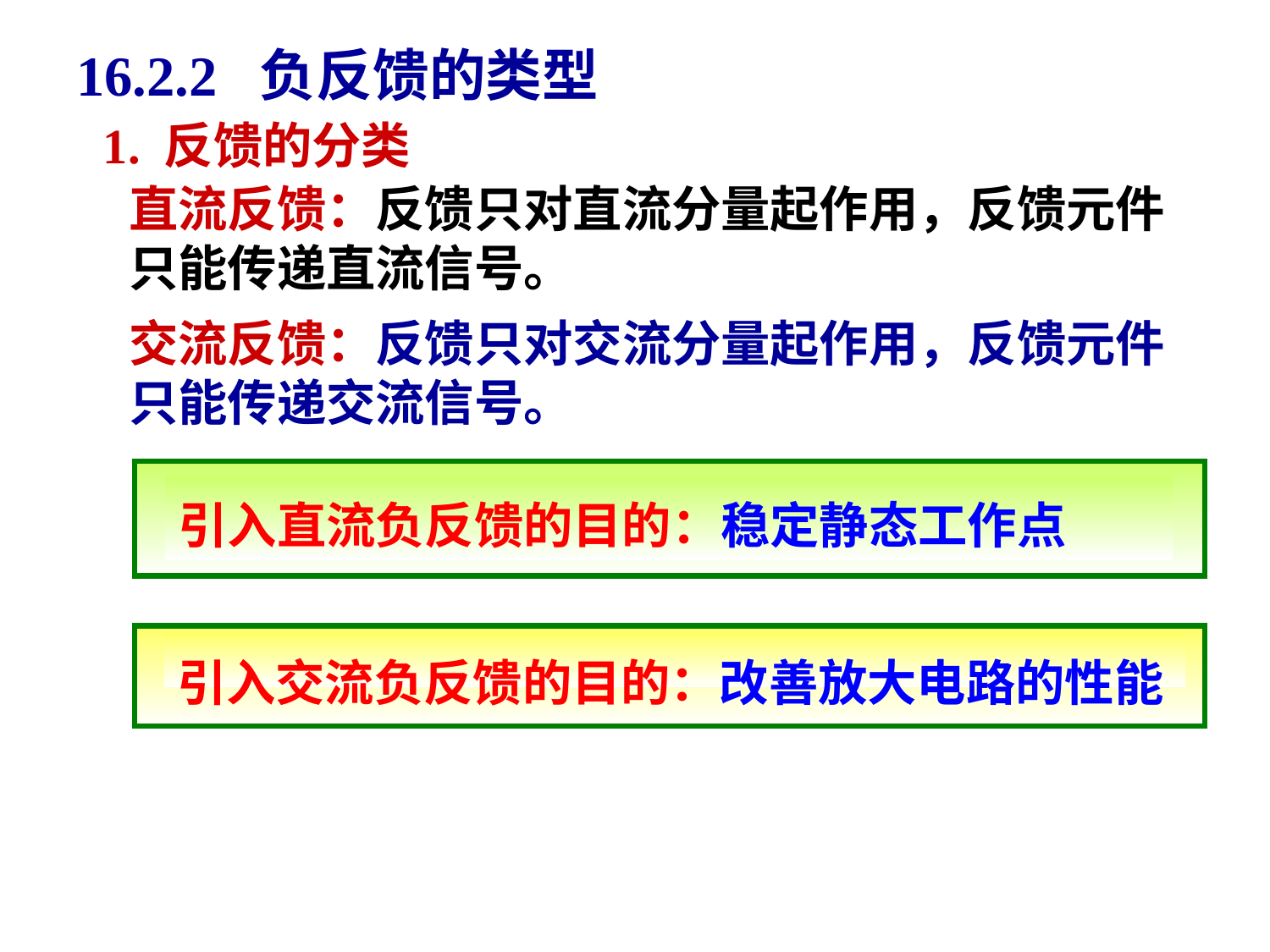

16.2.2  负反馈的类型
1. 反馈的分类
直流反馈：反馈只对直流分量起作用，反馈元件只能传递直流信号。
交流反馈：反馈只对交流分量起作用，反馈元件只能传递交流信号。

引入直流负反馈的目的：稳定静态工作点

引入交流负反馈的目的：改善放大电路的性能